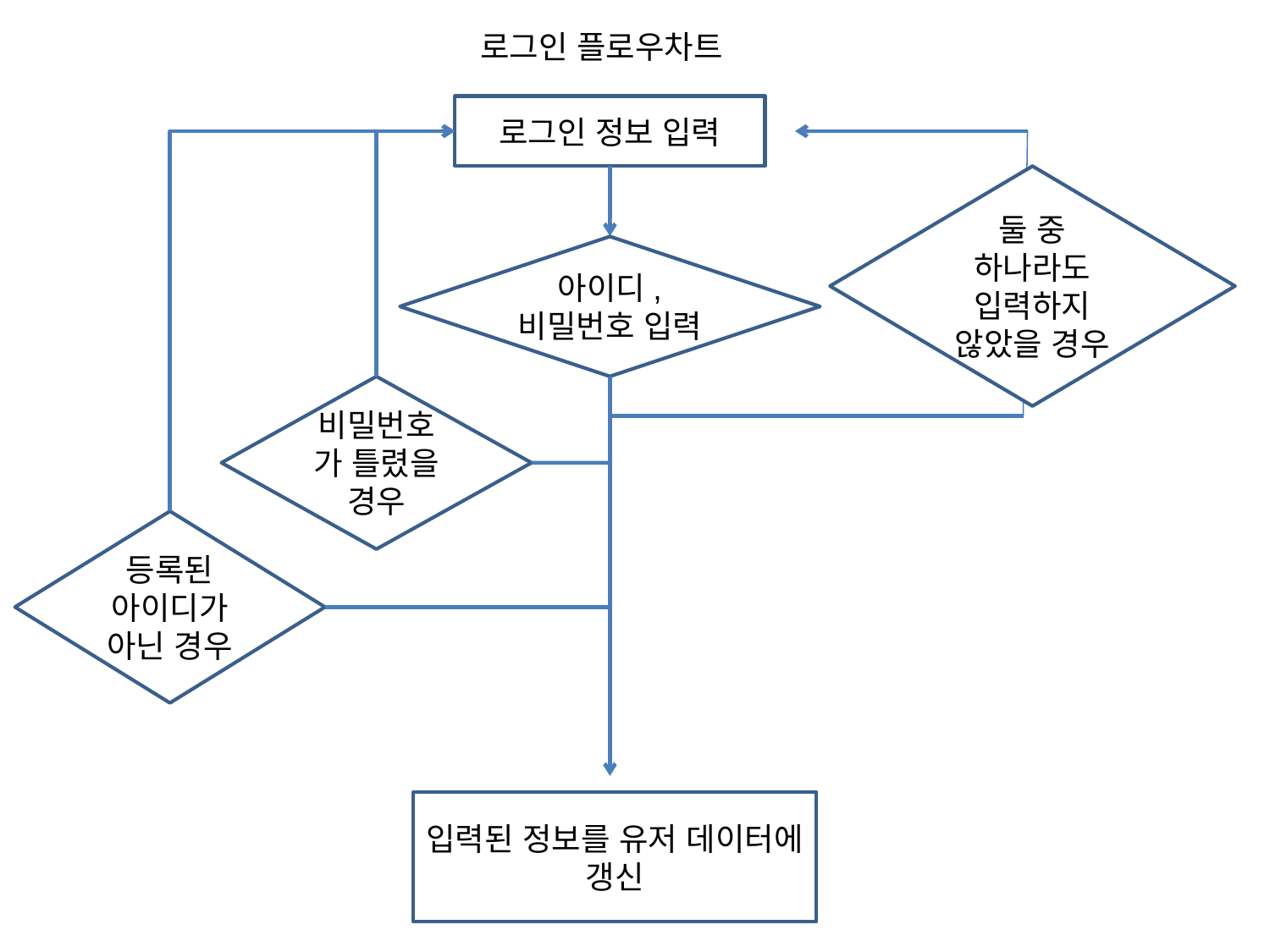

로그인 플로우차트
로그인 정보 입력
둘 중 하나라도 입력하지 않았을 경우
아이디, 비밀번호 입력
비밀번호가 틀렸을 경우
등록된 아이디가 아닌 경우
입력된 정보를 유저 데이터에 갱신